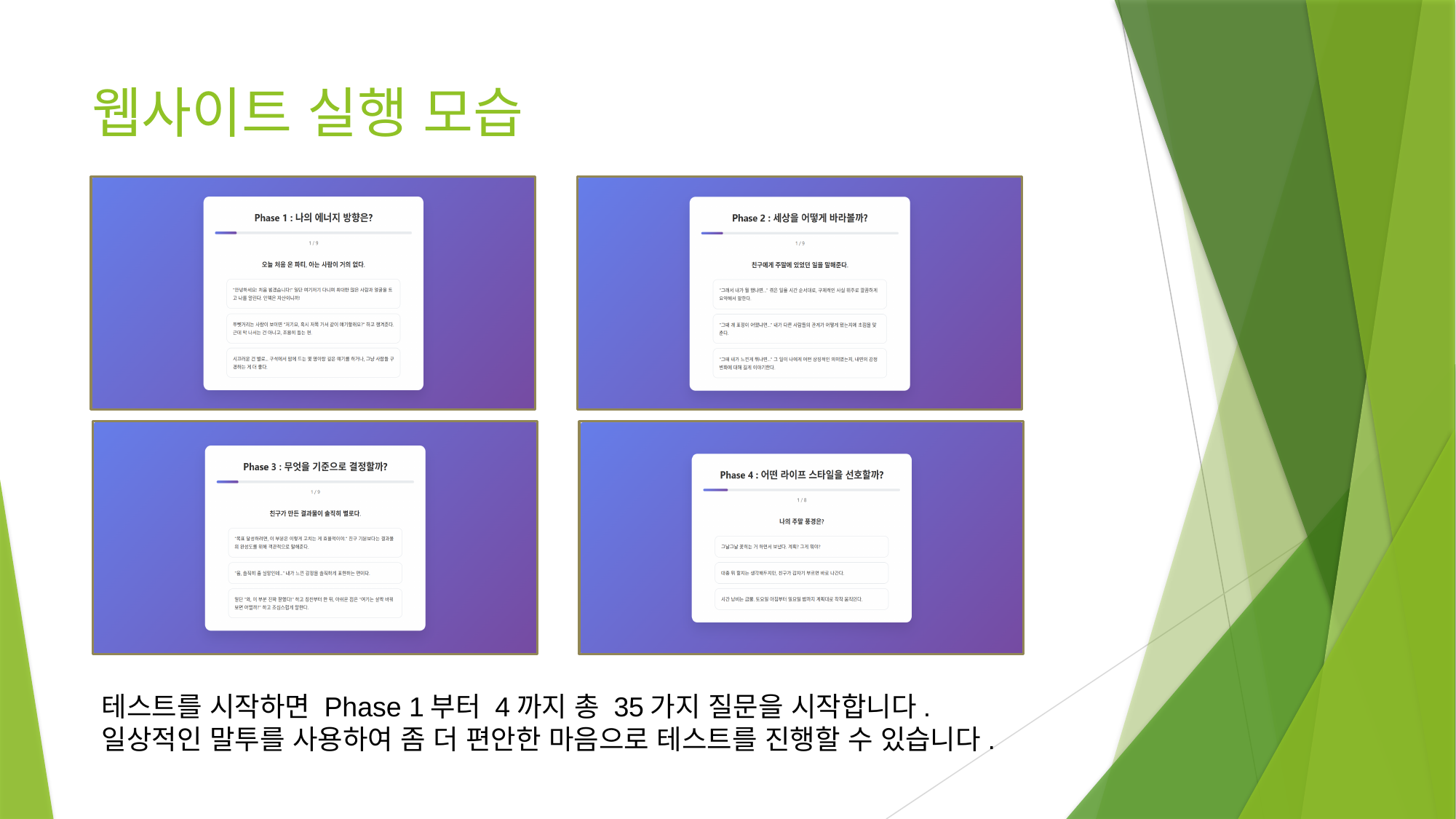

# 웹사이트 실행 모습

테스트를 시작하면 Phase 1부터 4까지 총 35가지 질문을 시작합니다.
일상적인 말투를 사용하여 좀 더 편안한 마음으로 테스트를 진행할 수 있습니다.